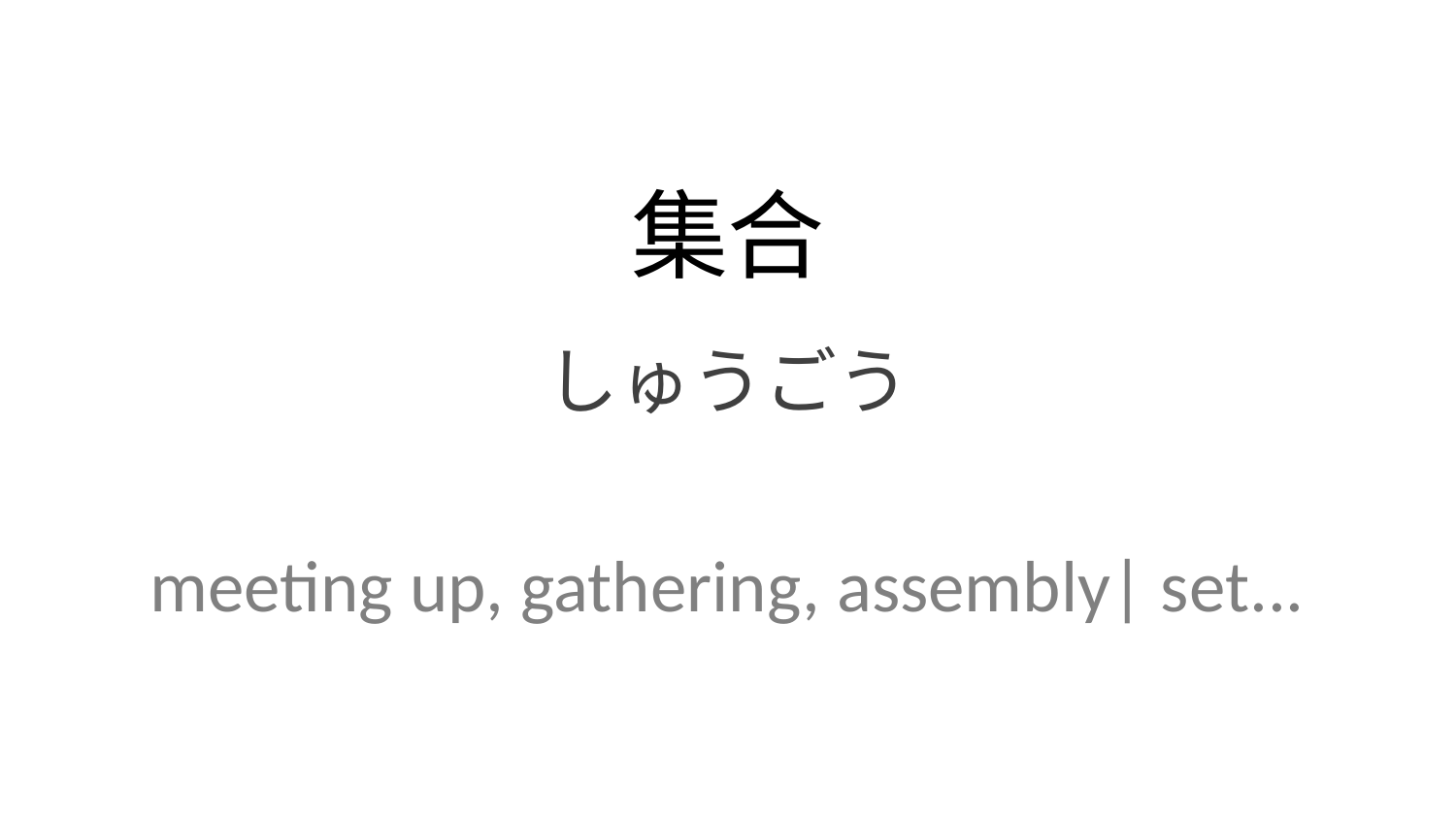

集合

しゅうごう
meeting up, gathering, assembly| set...